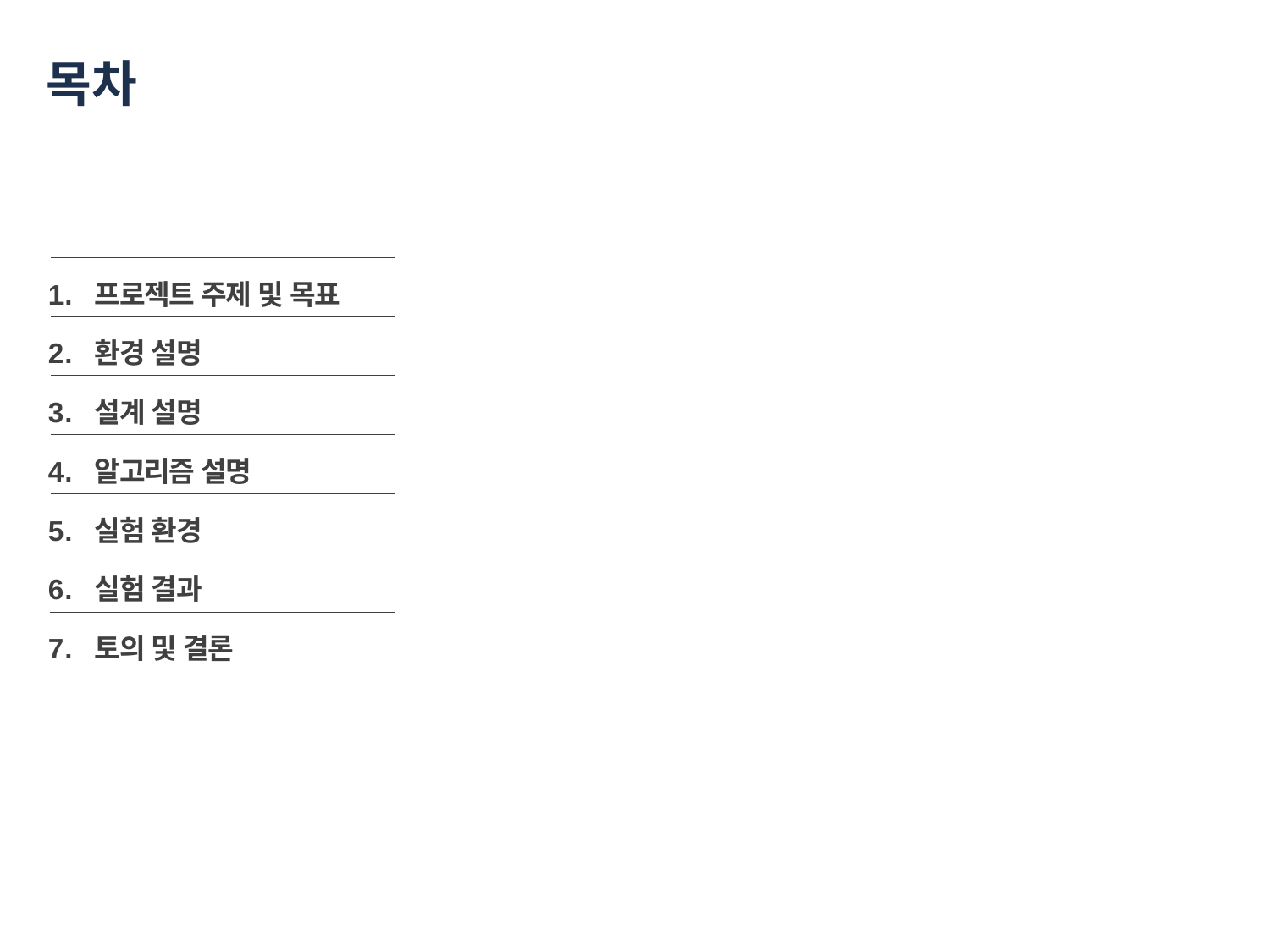

# 목차
프로젝트 주제 및 목표
환경 설명
설계 설명
알고리즘 설명
실험 환경
실험 결과
토의 및 결론